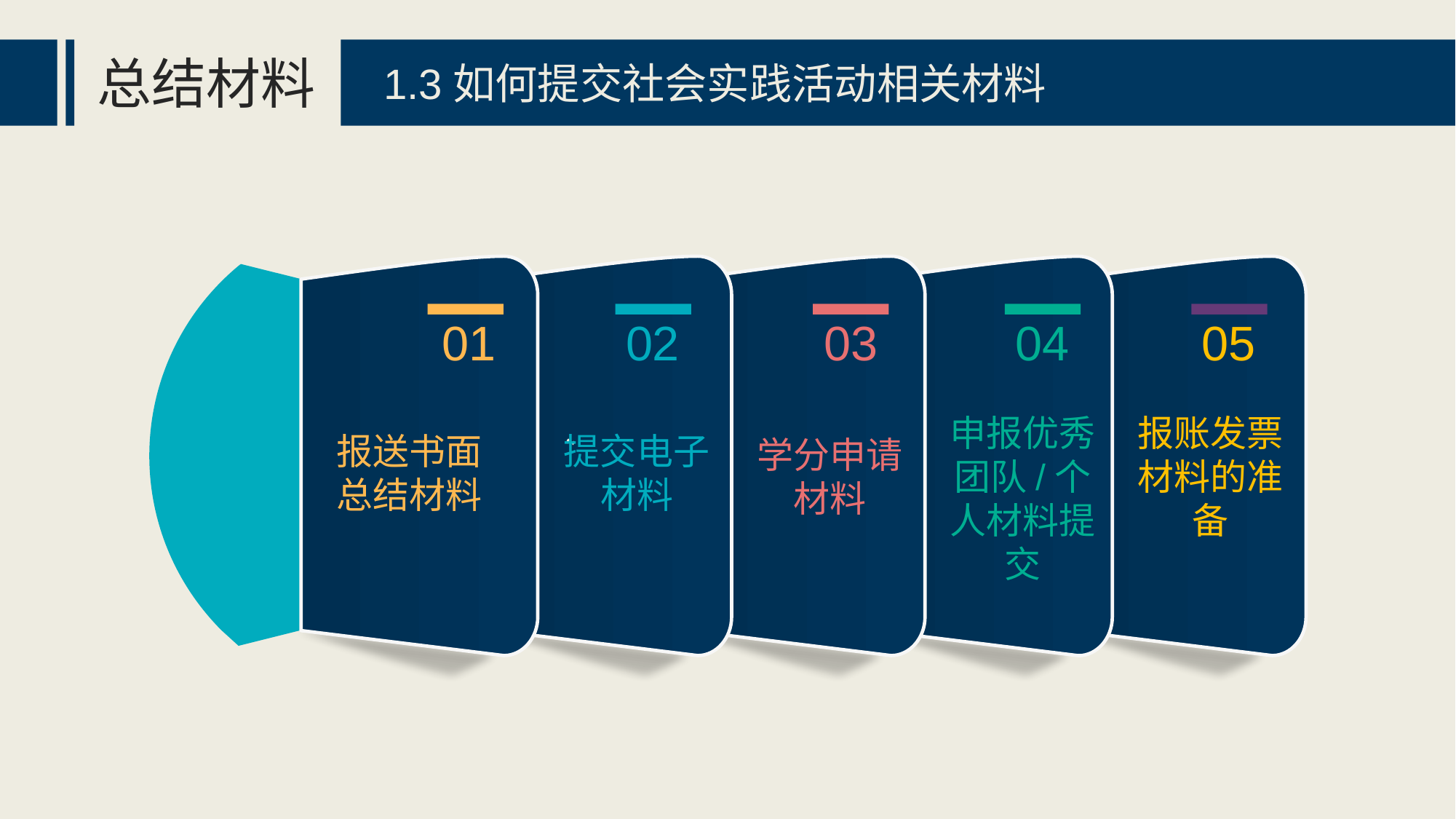

总结材料
1.3如何提交社会实践活动相关材料

01
报送书面总结材料

02
提交电子材料

03
学分申请材料

05
报账发票材料的准备

04
申报优秀团队/个人材料提交